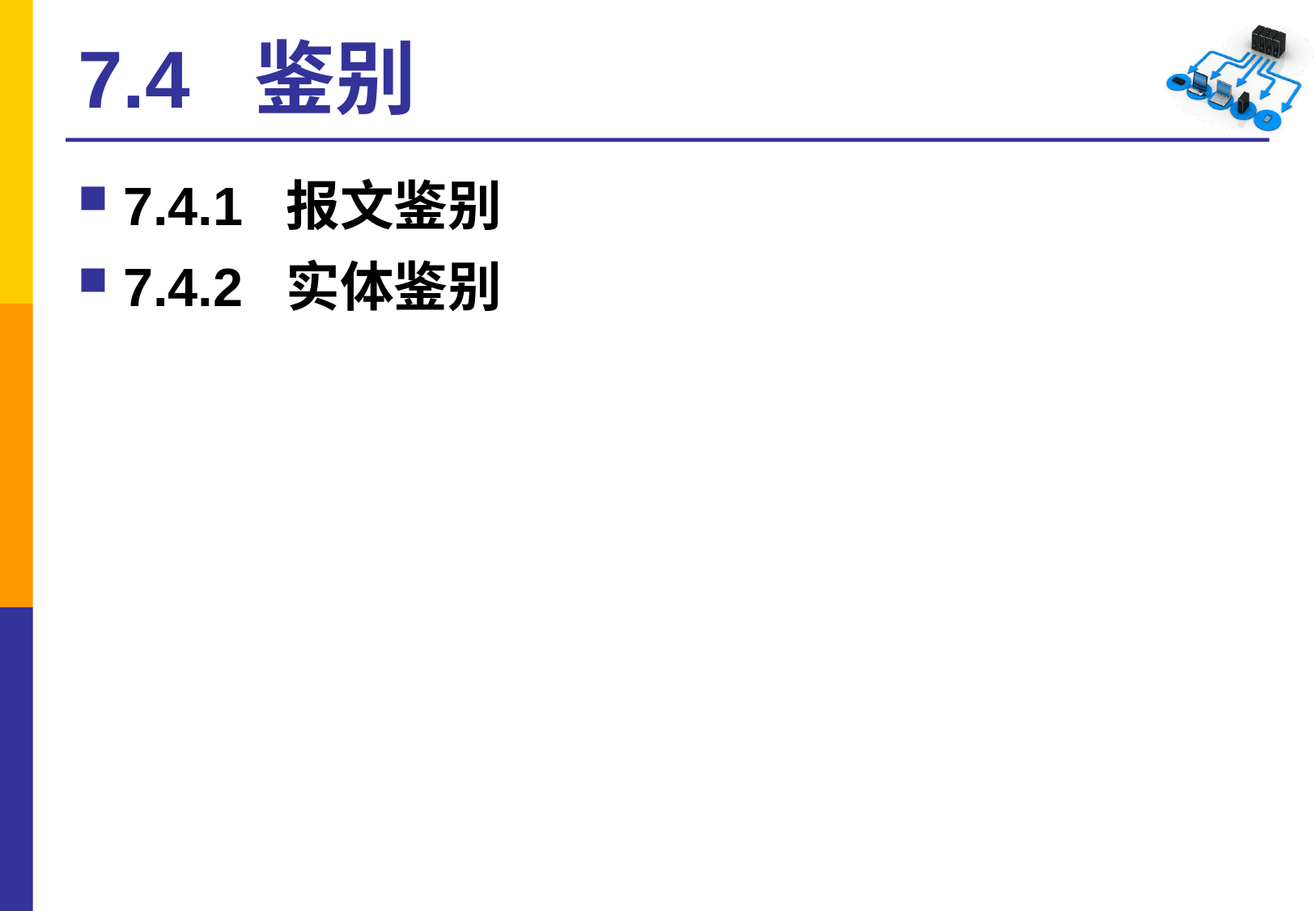

# 7.4  鉴别
7.4.1  报文鉴别
7.4.2  实体鉴别